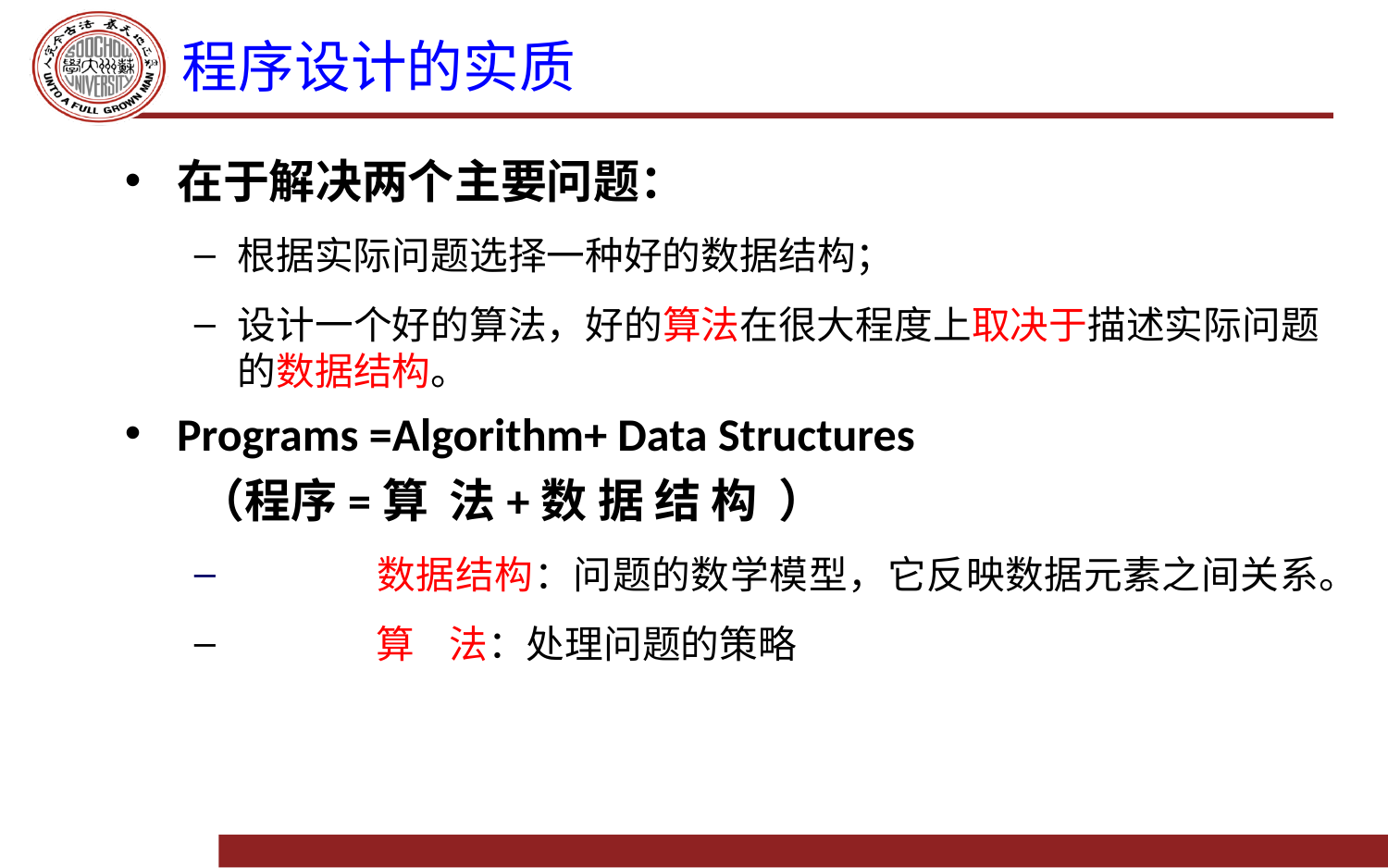

# 程序设计的实质
在于解决两个主要问题：
根据实际问题选择一种好的数据结构；
设计一个好的算法，好的算法在很大程度上取决于描述实际问题的数据结构。
Programs =Algorithm+ Data Structures
      （程序=算  法+数 据 结 构  ）
	数据结构：问题的数学模型，它反映数据元素之间关系。
	算    法：处理问题的策略